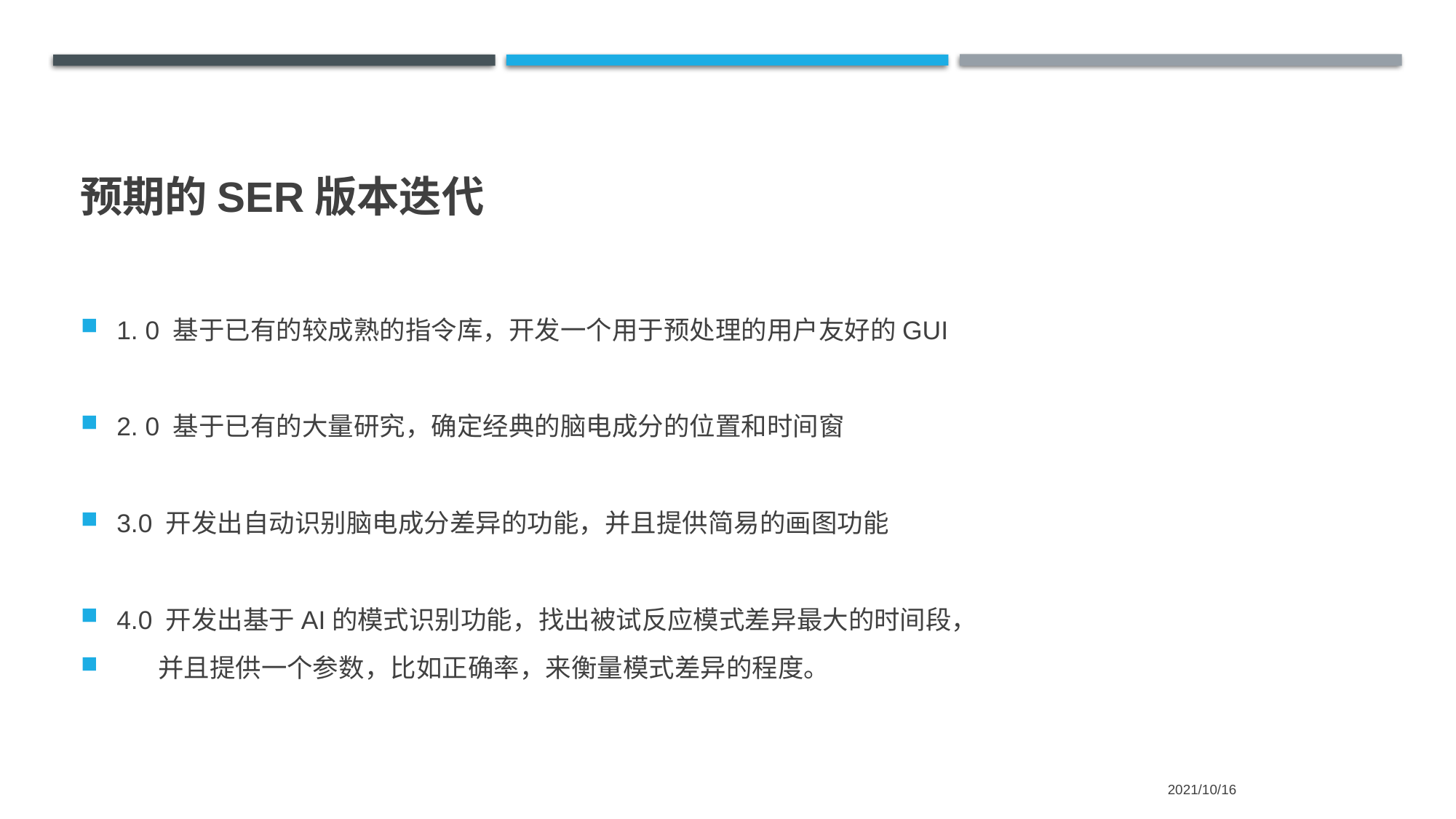

# 预期的SER版本迭代
1. 0 基于已有的较成熟的指令库，开发一个用于预处理的用户友好的GUI

2. 0 基于已有的大量研究，确定经典的脑电成分的位置和时间窗

3.0 开发出自动识别脑电成分差异的功能，并且提供简易的画图功能

4.0 开发出基于AI的模式识别功能，找出被试反应模式差异最大的时间段，
      并且提供一个参数，比如正确率，来衡量模式差异的程度。
2021/10/16